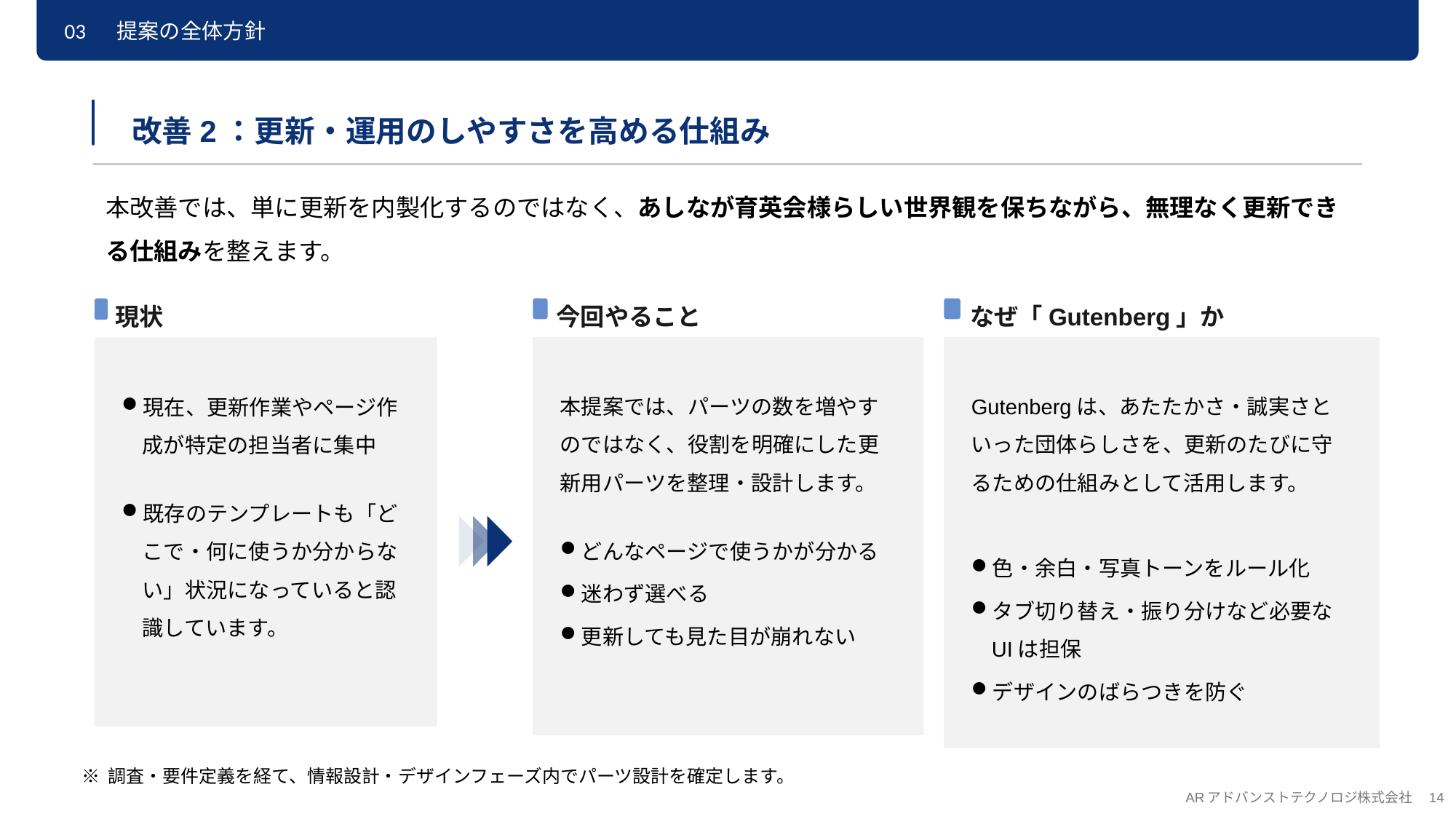

03　 提案の全体方針
改善2：更新・運用のしやすさを高める仕組み
本改善では、単に更新を内製化するのではなく、あしなが育英会様らしい世界観を保ちながら、無理なく更新できる仕組みを整えます。
現状

現在、更新作業やページ作成が特定の担当者に集中
既存のテンプレートも「どこで・何に使うか分からない」状況になっていると認識しています。

今回やること

本提案では、パーツの数を増やすのではなく、役割を明確にした更新用パーツを整理・設計します。
どんなページで使うかが分かる
迷わず選べる
更新しても見た目が崩れない

なぜ「Gutenberg」か

Gutenbergは、あたたかさ・誠実さといった団体らしさを、更新のたびに守るための仕組みとして活用します。

色・余白・写真トーンをルール化
タブ切り替え・振り分けなど必要なUIは担保
デザインのばらつきを防ぐ

※ 調査・要件定義を経て、情報設計・デザインフェーズ内でパーツ設計を確定します。
ARアドバンストテクノロジ株式会社　14